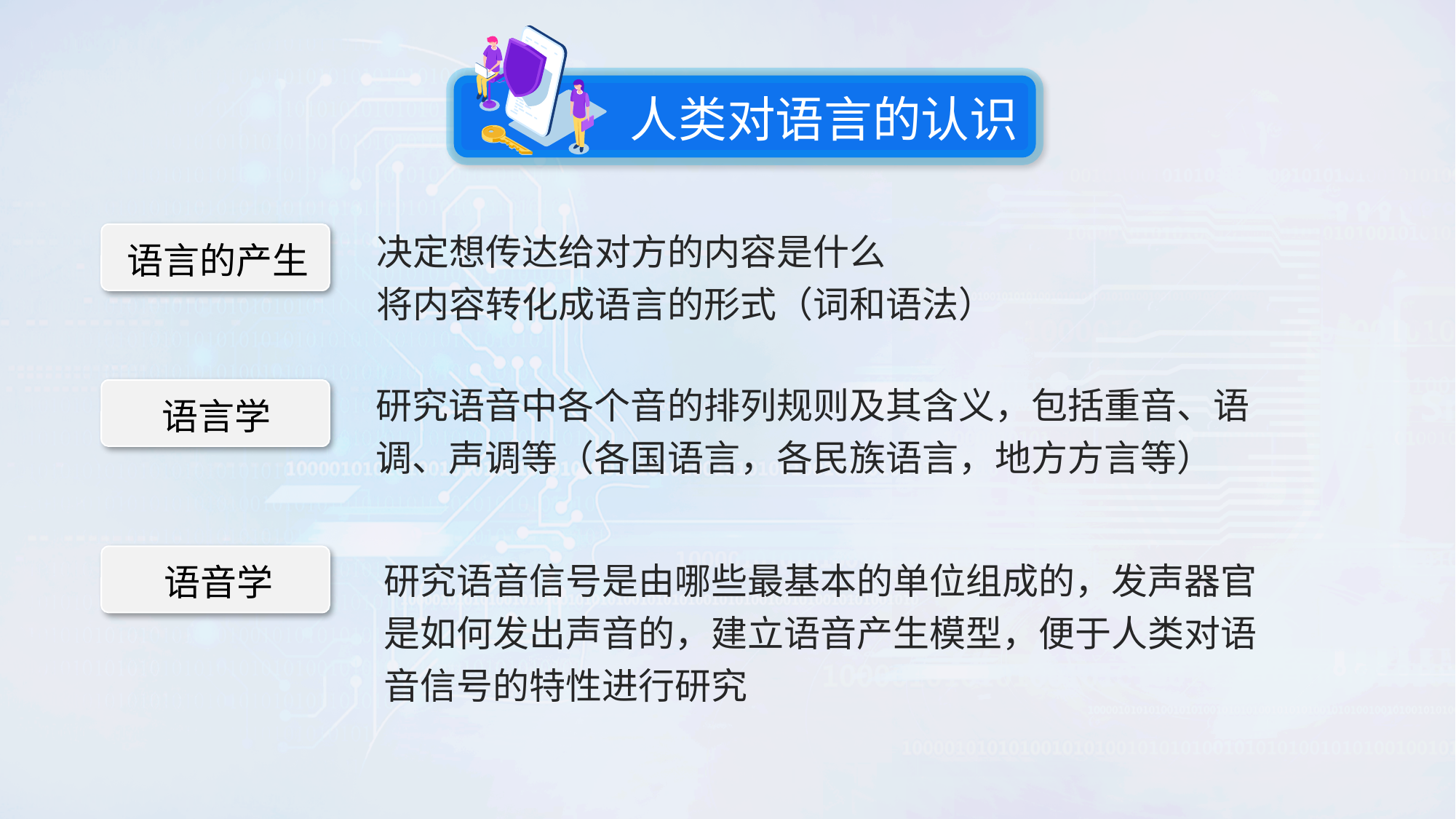

人类对语言的认识
决定想传达给对方的内容是什么
将内容转化成语言的形式（词和语法）

语言的产生
研究语音中各个音的排列规则及其含义，包括重音、语调、声调等（各国语言，各民族语言，地方方言等）

语言学
研究语音信号是由哪些最基本的单位组成的，发声器官是如何发出声音的，建立语音产生模型，便于人类对语音信号的特性进行研究

语音学